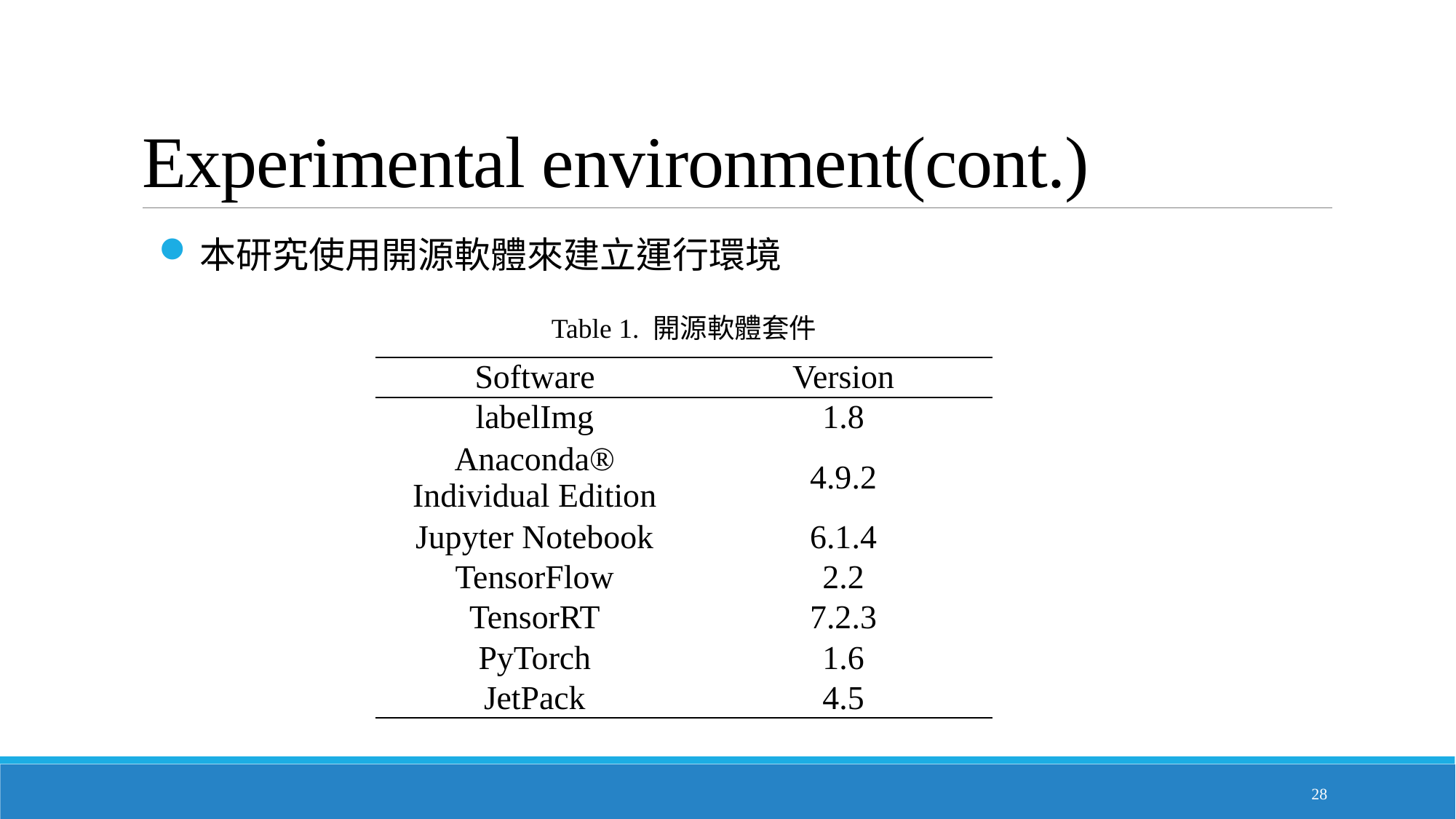

# Experimental environment(cont.)
本研究使用開源軟體來建立運行環境
Table 1. 開源軟體套件
| Software | Version |
| --- | --- |
| labelImg | 1.8 |
| Anaconda® Individual Edition | 4.9.2 |
| Jupyter Notebook | 6.1.4 |
| TensorFlow | 2.2 |
| TensorRT | 7.2.3 |
| PyTorch | 1.6 |
| JetPack | 4.5 |
28